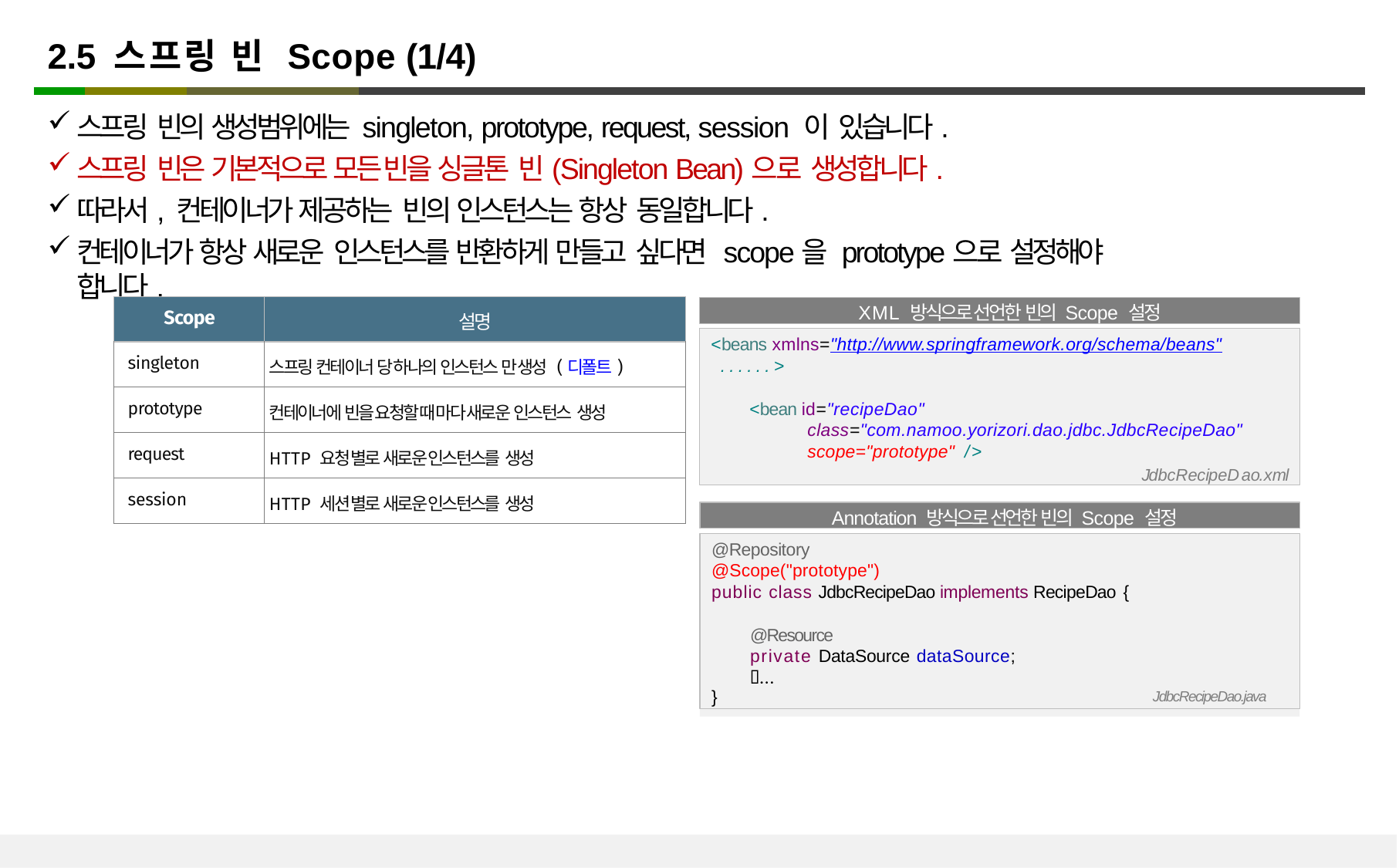

# 2.5 스프링 빈 Scope (1/4)
스프링 빈의 생성범위에는 singleton, prototype, request, session 이 있습니다.
스프링 빈은 기본적으로 모든 빈을 싱글톤  빈(Singleton Bean)으로 생성합니다.
따라서, 컨테이너가 제공하는  빈의 인스턴스는 항상 동일합니다.
컨테이너가 항상 새로운  인스턴스를 반환하게  만들고 싶다면  scope을 prototype으로 설정해야 합니다.
| Scope | 설명 |
| --- | --- |
| singleton | 스프링 컨테이너 당 하나의 인스턴스 만 생성 (디폴트) |
| prototype | 컨테이너에 빈을 요청할 때 마다 새로운 인스턴스 생성 |
| request | HTTP 요청 별로 새로운 인스턴스를 생성 |
| session | HTTP 세션 별로 새로운 인스턴스를 생성 |
XML 방식으로 선언한 빈의 Scope 설정
<beans xmlns="http://www.springframework.org/schema/beans"
......>

<bean id="recipeDao"  class="com.namoo.yorizori.dao.jdbc.JdbcRecipeDao"  scope="prototype" />
JdbcRecipeDao.xml
Annotation 방식으로 선언한 빈의 Scope 설정

@Repository
@Scope("prototype")
public class JdbcRecipeDao implements RecipeDao {

@Resource
private DataSource dataSource;

}	JdbcRecipeDao.java